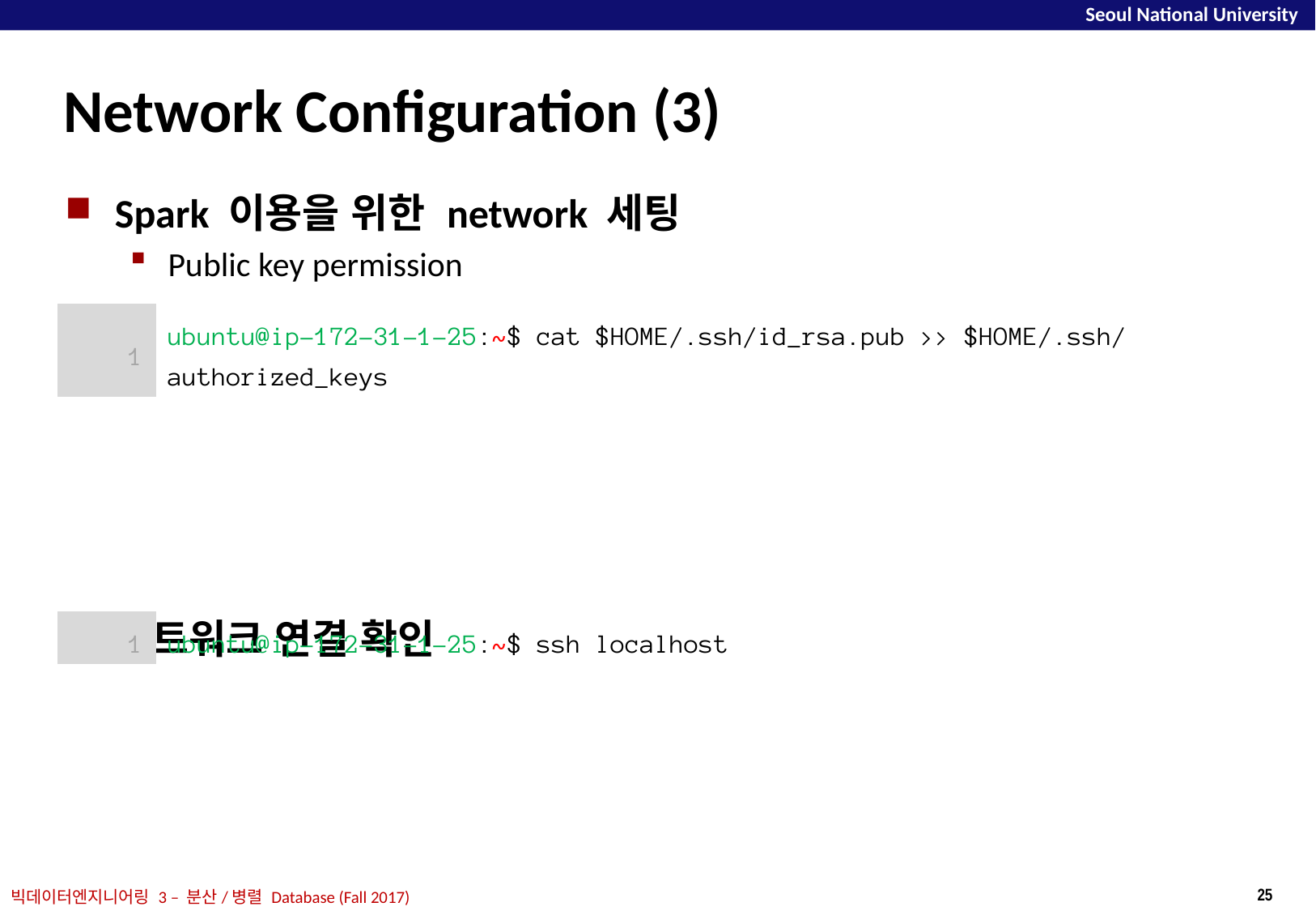

# Network Configuration (3)
Spark 이용을 위한 network 세팅
Public key permission

네트워크 연결 확인

| 1 | ubuntu@ip-172-31-1-25:~$ cat $HOME/.ssh/id\_rsa.pub >> $HOME/.ssh/authorized\_keys |
| --- | --- |
| 1 | ubuntu@ip-172-31-1-25:~$ ssh localhost |
| --- | --- |